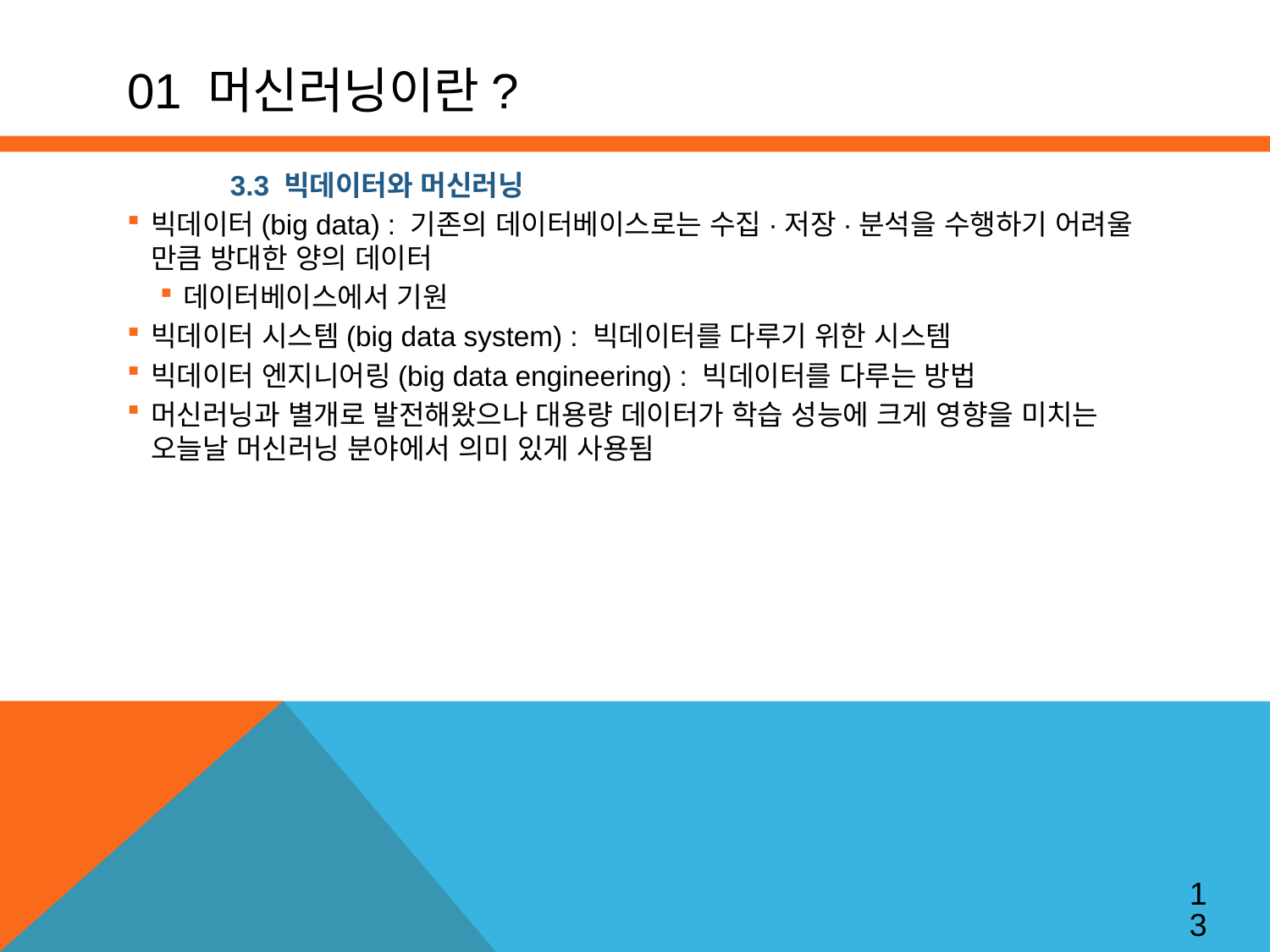

# 01 머신러닝이란?
3.3 빅데이터와 머신러닝
빅데이터(big data) : 기존의 데이터베이스로는 수집·저장·분석을 수행하기 어려울 만큼 방대한 양의 데이터
데이터베이스에서 기원
빅데이터 시스템(big data system) : 빅데이터를 다루기 위한 시스템
빅데이터 엔지니어링(big data engineering) : 빅데이터를 다루는 방법
머신러닝과 별개로 발전해왔으나 대용량 데이터가 학습 성능에 크게 영향을 미치는 오늘날 머신러닝 분야에서 의미 있게 사용됨
13